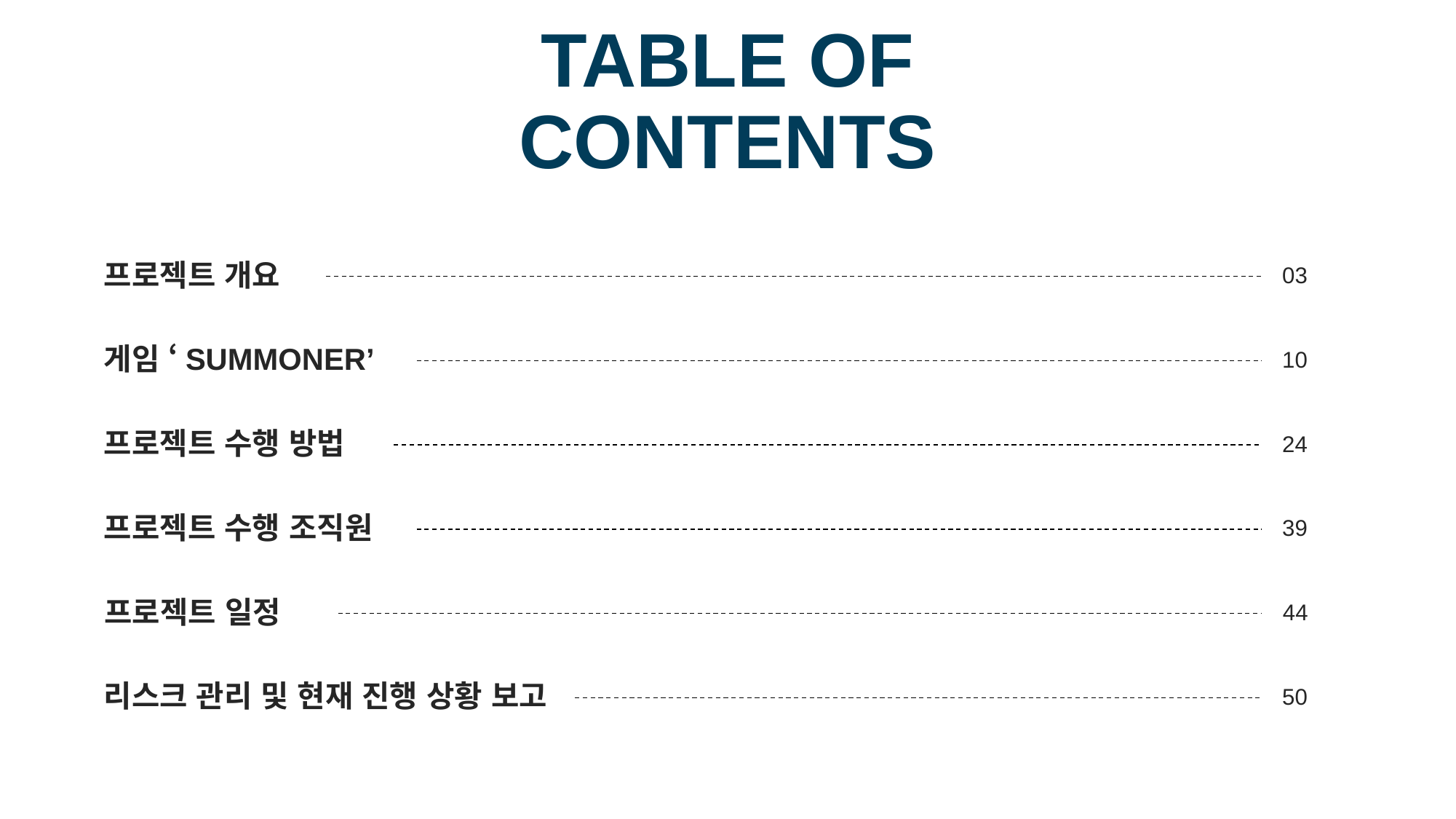

# TABLE OF CONTENTS
프로젝트 개요
03
게임 ‘SUMMONER’
10
프로젝트 수행 방법
24
프로젝트 수행 조직원
39
프로젝트 일정
44
리스크 관리 및 현재 진행 상황 보고
50